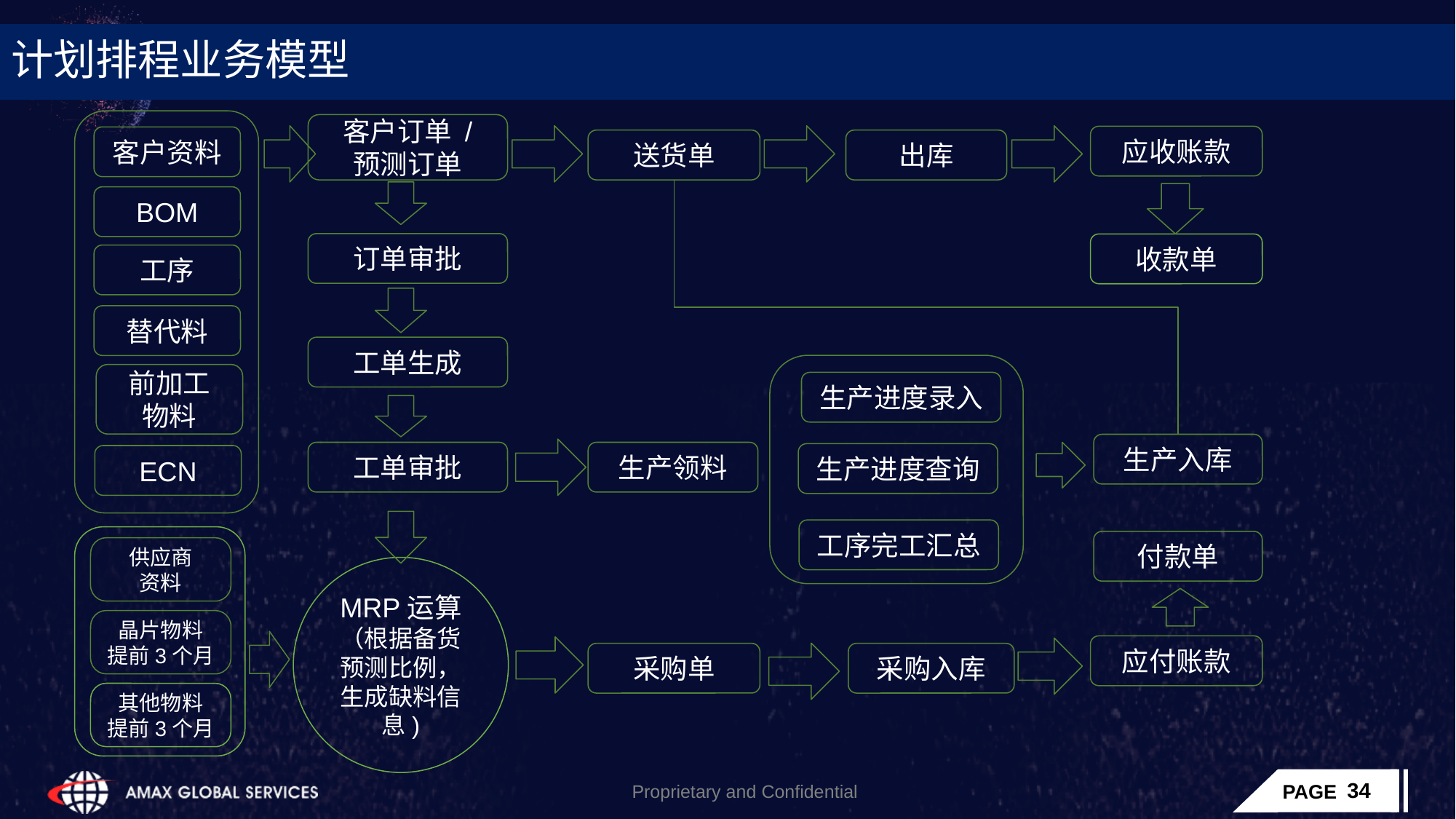

# 计划排程业务模型

客户订单 /
预测订单

应收账款
客户资料
送货单
出库

BOM
订单审批
收款单
工序

替代料
工单生成

前加工
物料
生产进度录入

生产入库

工单审批
生产领料

生产进度查询
ECN

工序完工汇总

付款单
供应商
资料
MRP运算
（根据备货预测比例，生成缺料信息)

晶片物料
提前3个月

应付账款

采购入库
采购单
其他物料
提前3个月